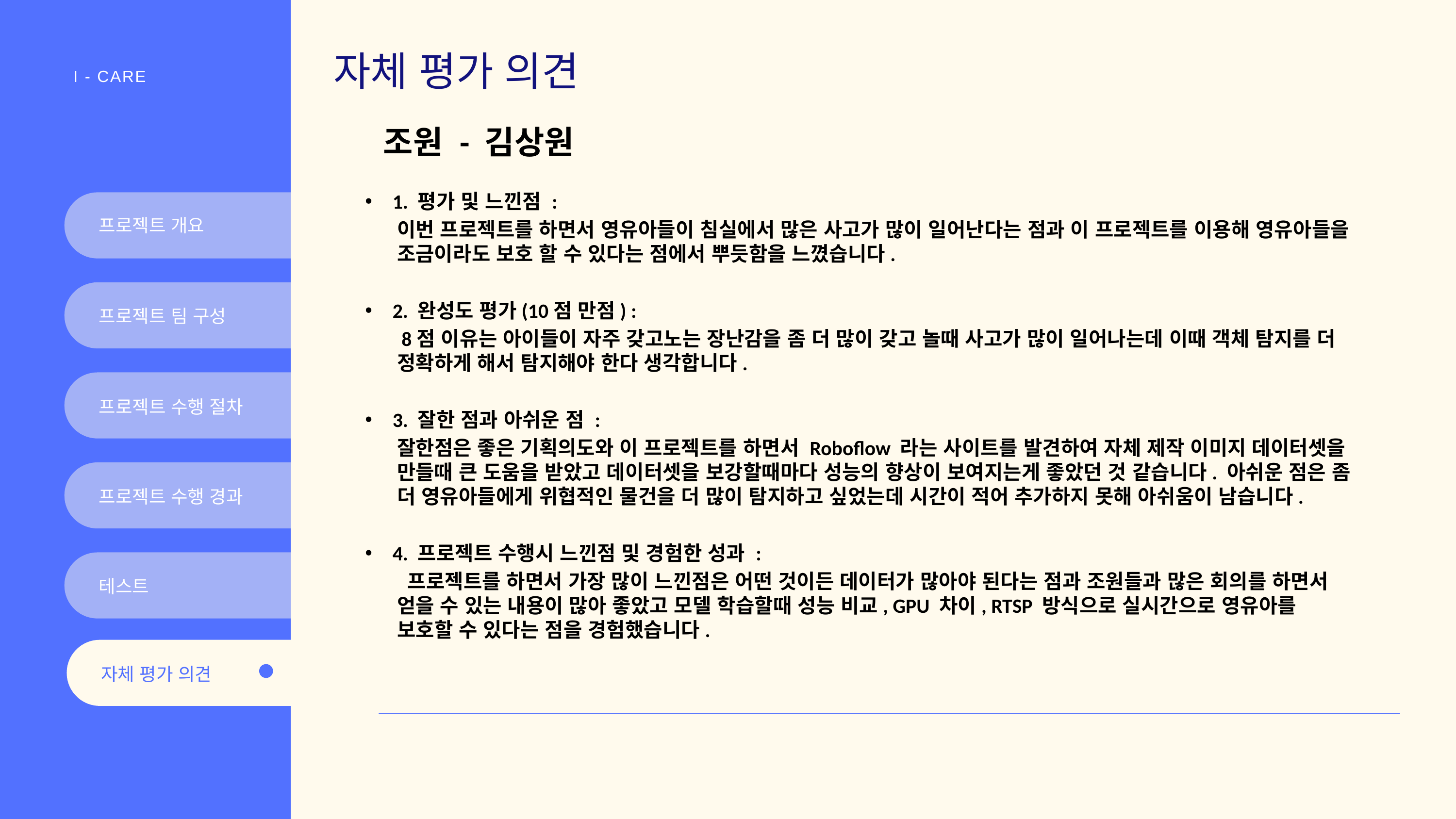

자체 평가 의견
I - CARE
조원 - 김상원
1. 평가 및 느낀점 :
이번 프로젝트를 하면서 영유아들이 침실에서 많은 사고가 많이 일어난다는 점과 이 프로젝트를 이용해 영유아들을 조금이라도 보호 할 수 있다는 점에서 뿌듯함을 느꼈습니다.

2. 완성도 평가(10점 만점) :
 8점 이유는 아이들이 자주 갖고노는 장난감을 좀 더 많이 갖고 놀때 사고가 많이 일어나는데 이때 객체 탐지를 더 정확하게 해서 탐지해야 한다 생각합니다.

3. 잘한 점과 아쉬운 점 :
잘한점은 좋은 기획의도와 이 프로젝트를 하면서 Roboflow 라는 사이트를 발견하여 자체 제작 이미지 데이터셋을 만들때 큰 도움을 받았고 데이터셋을 보강할때마다 성능의 향상이 보여지는게 좋았던 것 같습니다. 아쉬운 점은 좀 더 영유아들에게 위협적인 물건을 더 많이 탐지하고 싶었는데 시간이 적어 추가하지 못해 아쉬움이 남습니다.

4. 프로젝트 수행시 느낀점 및 경험한 성과 :
 프로젝트를 하면서 가장 많이 느낀점은 어떤 것이든 데이터가 많아야 된다는 점과 조원들과 많은 회의를 하면서 얻을 수 있는 내용이 많아 좋았고 모델 학습할때 성능 비교, GPU 차이, RTSP 방식으로 실시간으로 영유아를 보호할 수 있다는 점을 경험했습니다.

프로젝트 개요

프로젝트 팀 구성

프로젝트 수행 절차

프로젝트 수행 경과

테스트

자체 평가 의견